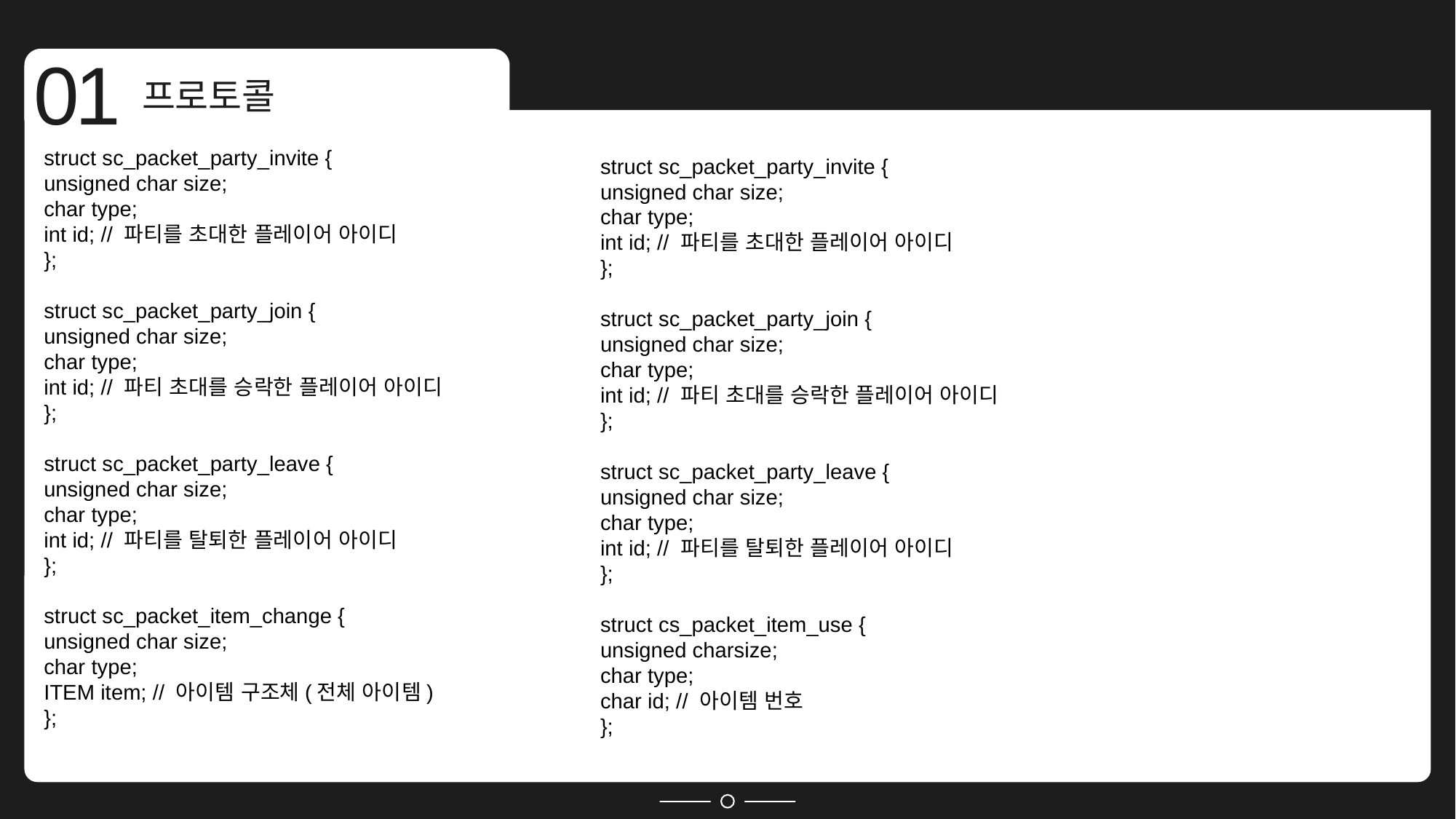

01
프로토콜
struct sc_packet_party_invite {
unsigned char size;
char type;
int id; // 파티를 초대한 플레이어 아이디
};

struct sc_packet_party_join {
unsigned char size;
char type;
int id; // 파티 초대를 승락한 플레이어 아이디
};

struct sc_packet_party_leave {
unsigned char size;
char type;
int id; // 파티를 탈퇴한 플레이어 아이디
};

struct sc_packet_item_change {
unsigned char size;
char type;
ITEM item; // 아이템 구조체(전체 아이템)
};
struct sc_packet_party_invite {
unsigned char size;
char type;
int id; // 파티를 초대한 플레이어 아이디
};

struct sc_packet_party_join {
unsigned char size;
char type;
int id; // 파티 초대를 승락한 플레이어 아이디
};

struct sc_packet_party_leave {
unsigned char size;
char type;
int id; // 파티를 탈퇴한 플레이어 아이디
};

struct cs_packet_item_use {
unsigned charsize;
char type;
char id; // 아이템 번호
};